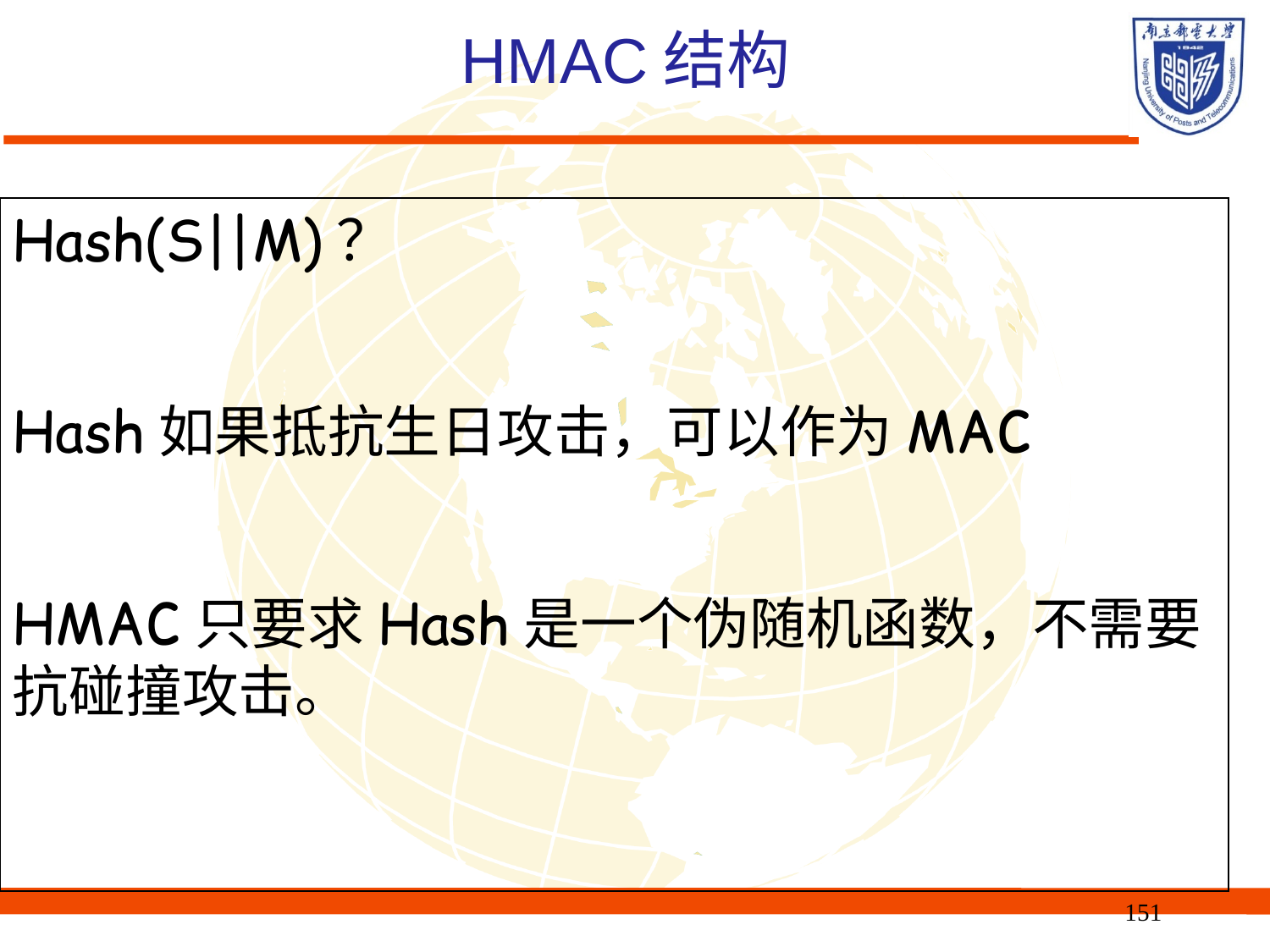

# HMAC结构
Hash(S||M)？

Hash如果抵抗生日攻击，可以作为MAC

HMAC只要求Hash是一个伪随机函数，不需要抗碰撞攻击。

151